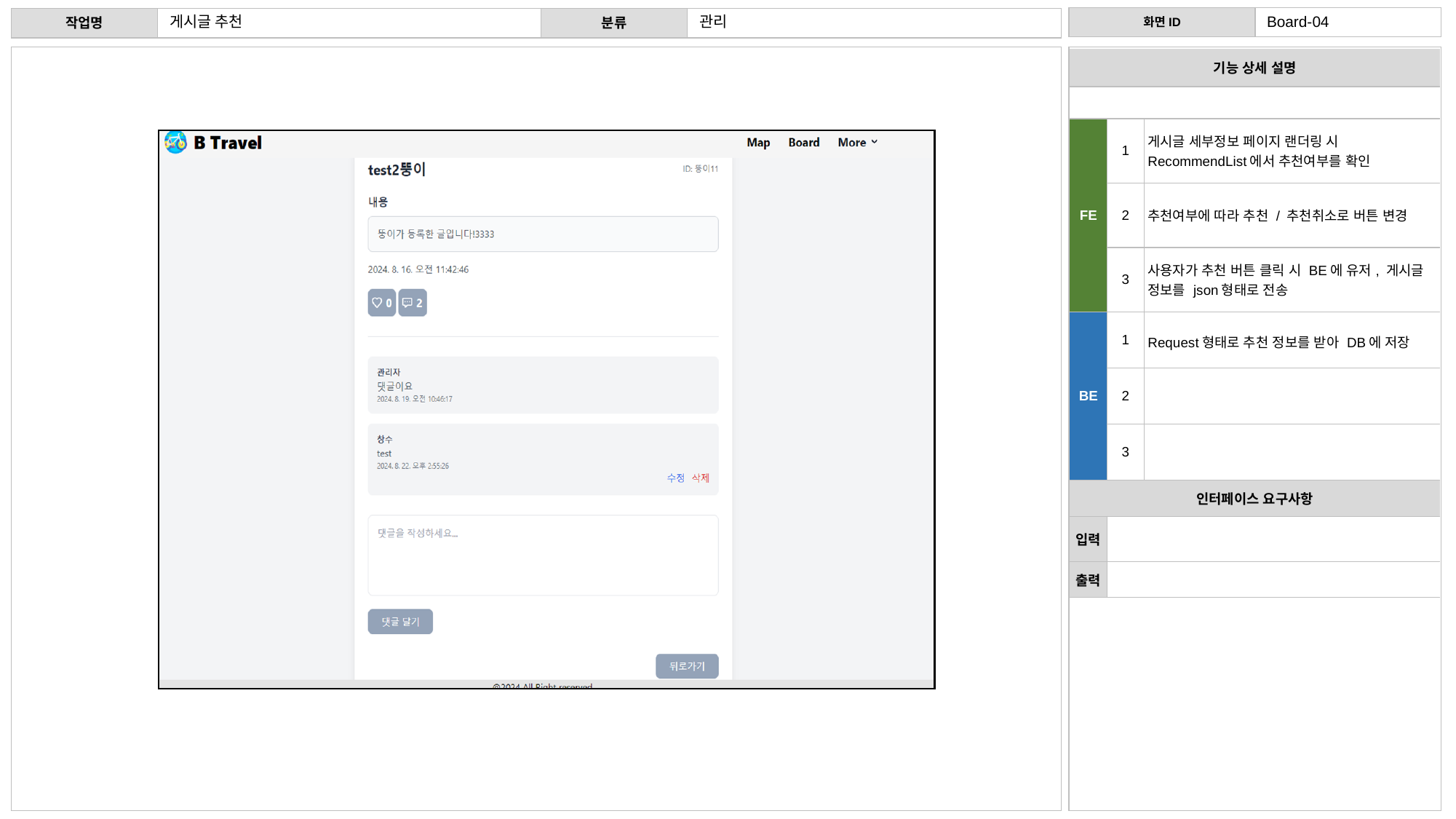

게시글 추천
관리
Board-04

| 기능 상세 설명 | 기능 상세 설명 |  |
| --- | --- | --- |
|  | 서비스 이용을 위한 회원 가입 | 서비스 이용을 위한 회원 가입 |
| FE | 1 | 게시글 세부정보 페이지 랜더링 시 RecommendList에서 추천여부를 확인 |
|  | 2 | 추천여부에 따라 추천 / 추천취소로 버튼 변경 |
|  | 3 | 사용자가 추천 버튼 클릭 시 BE에 유저, 게시글 정보를 json형태로 전송 |
| BE | 1 | Request형태로 추천 정보를 받아 DB에 저장 |
|  | 2 |  |
|  | 3 |  |
| 인터페이스 요구사항 | 인터페이스 요구사항 |  |
| 입력 |  | 이메일(아이디), 이름, 비밀번호, 비밀번호 확인 입력 후 회원 가입 버튼 클릭 |
| 출력 |  | 로그인 페이지 |

게시글 추천